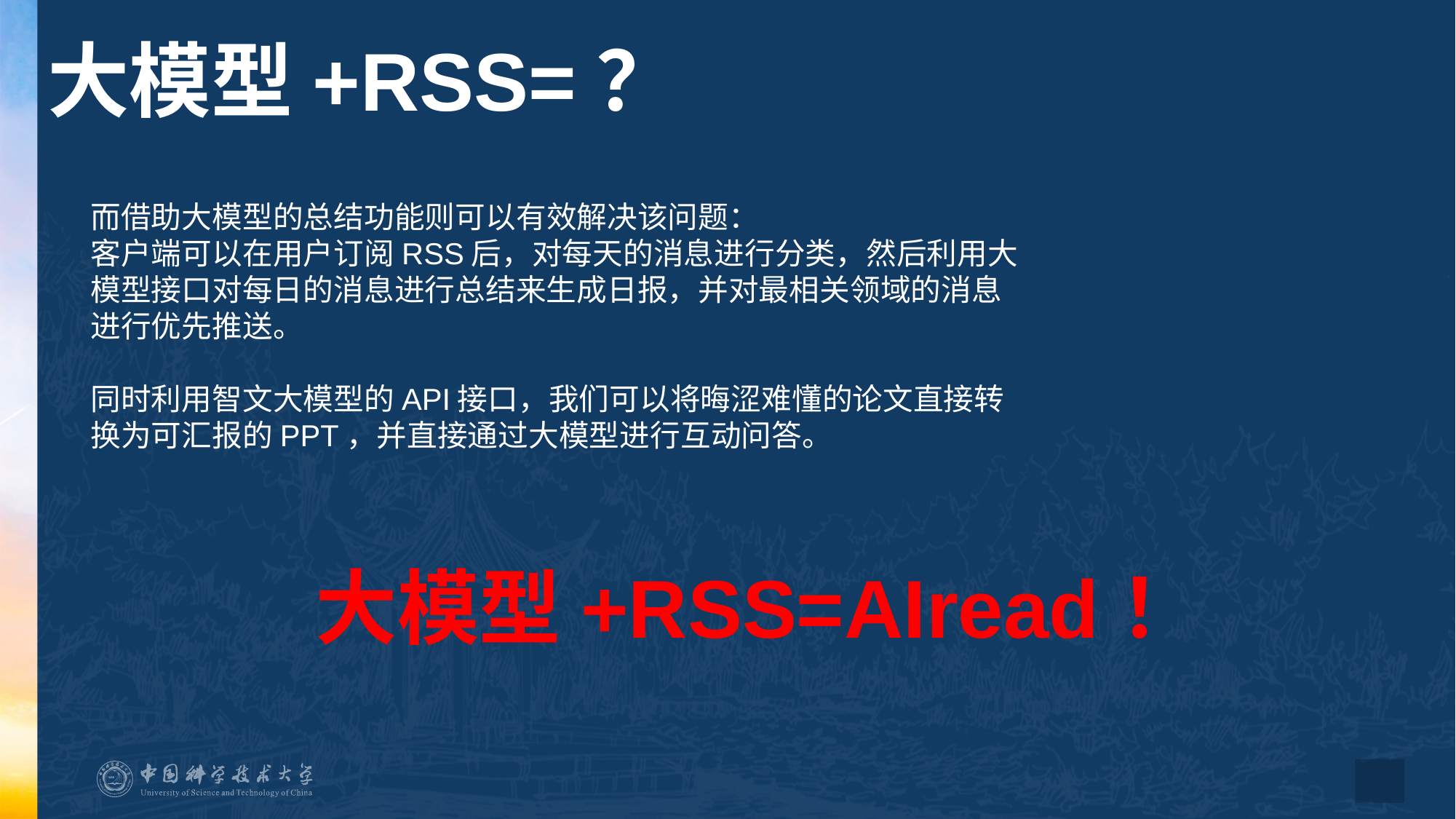

大模型+RSS=？
而借助大模型的总结功能则可以有效解决该问题：
客户端可以在用户订阅RSS后，对每天的消息进行分类，然后利用大模型接口对每日的消息进行总结来生成日报，并对最相关领域的消息进行优先推送。

同时利用智文大模型的API接口，我们可以将晦涩难懂的论文直接转换为可汇报的PPT，并直接通过大模型进行互动问答。
大模型+RSS=AIread！
8